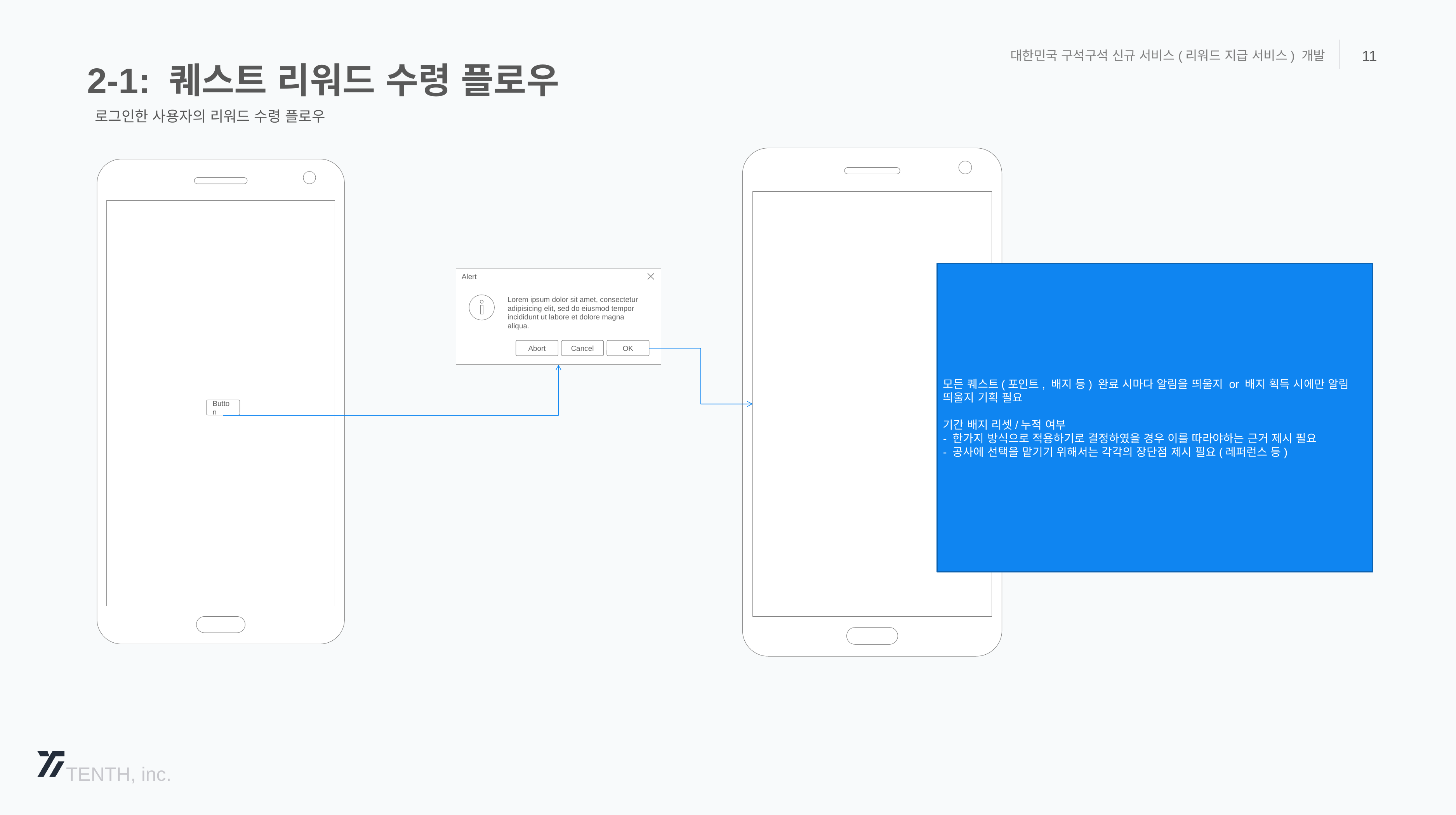

2-1: 퀘스트 리워드 수령 플로우
대한민국 구석구석 신규 서비스(리워드 지급 서비스) 개발
11
로그인한 사용자의 리워드 수령 플로우

모든 퀘스트(포인트, 배지 등) 완료 시마다 알림을 띄울지 or 배지 획득 시에만 알림 띄울지 기획 필요

기간 배지 리셋/누적 여부
- 한가지 방식으로 적용하기로 결정하였을 경우 이를 따라야하는 근거 제시 필요
- 공사에 선택을 맡기기 위해서는 각각의 장단점 제시 필요(레퍼런스 등)
Alert

Lorem ipsum dolor sit amet, consectetur adipisicing elit, sed do eiusmod tempor incididunt ut labore et dolore magna aliqua.

Abort
Cancel
OK
Button